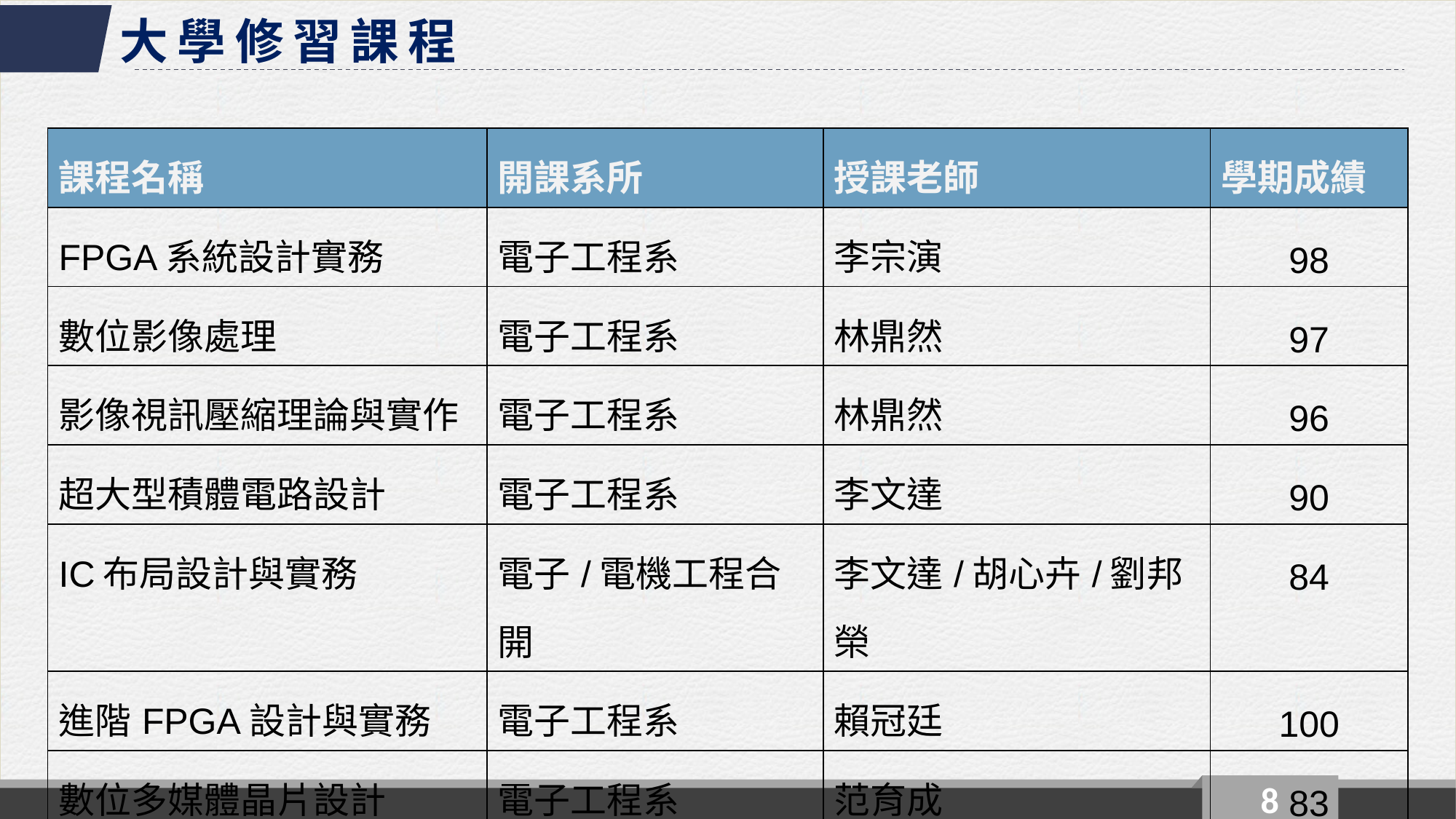

大學修習課程
| 課程名稱 | 開課系所 | 授課老師 | 學期成績 |
| --- | --- | --- | --- |
| FPGA系統設計實務 | 電子工程系 | 李宗演 | 98 |
| 數位影像處理 | 電子工程系 | 林鼎然 | 97 |
| 影像視訊壓縮理論與實作 | 電子工程系 | 林鼎然 | 96 |
| 超大型積體電路設計 | 電子工程系 | 李文達 | 90 |
| IC布局設計與實務 | 電子/電機工程合開 | 李文達/胡心卉/劉邦榮 | 84 |
| 進階FPGA設計與實務 | 電子工程系 | 賴冠廷 | 100 |
| 數位多媒體晶片設計 | 電子工程系 | 范育成 | 83 |